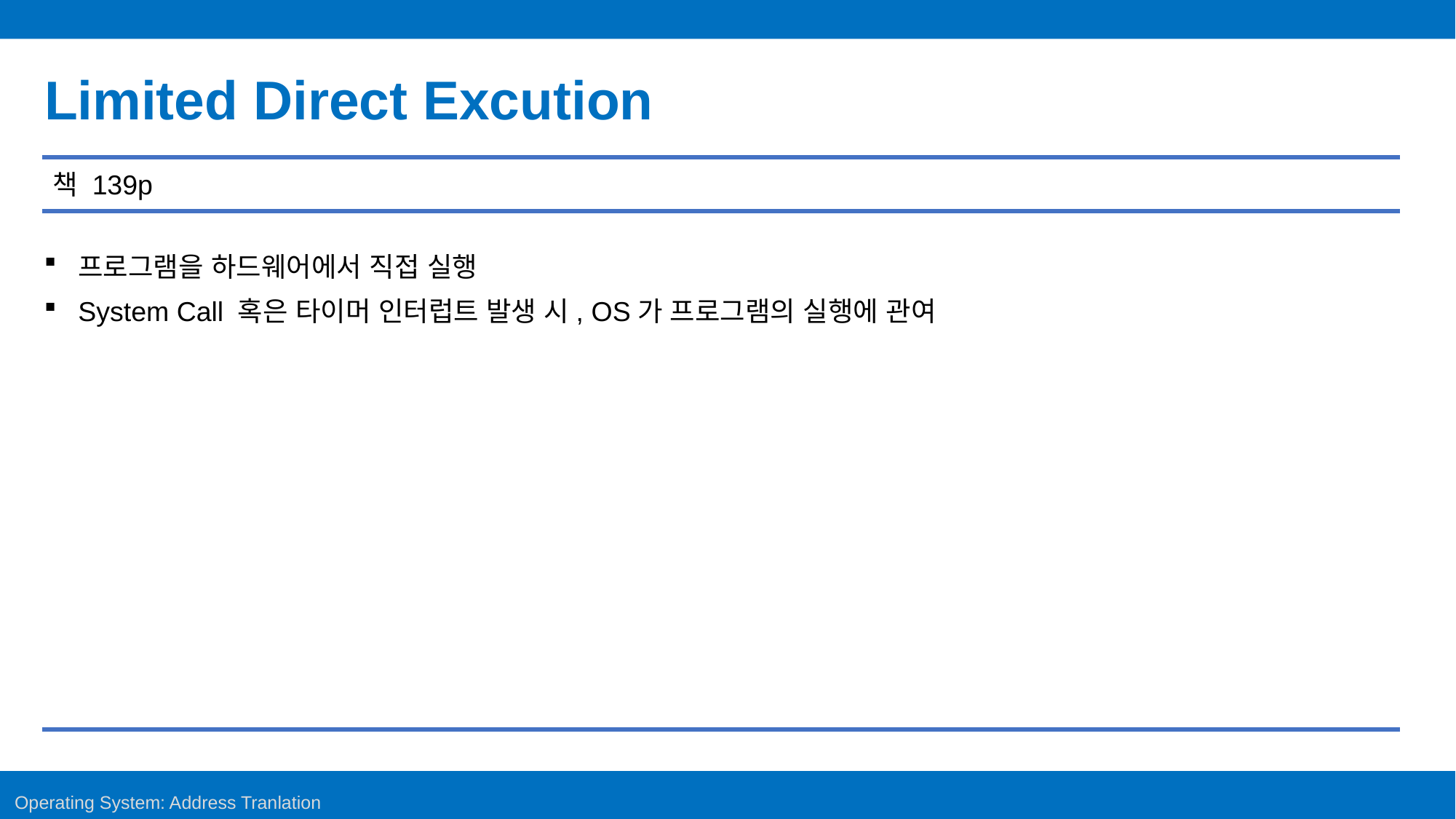

Limited Direct Excution
책 139p
프로그램을 하드웨어에서 직접 실행
System Call 혹은 타이머 인터럽트 발생 시, OS가 프로그램의 실행에 관여

3
Operating System: Address Tranlation